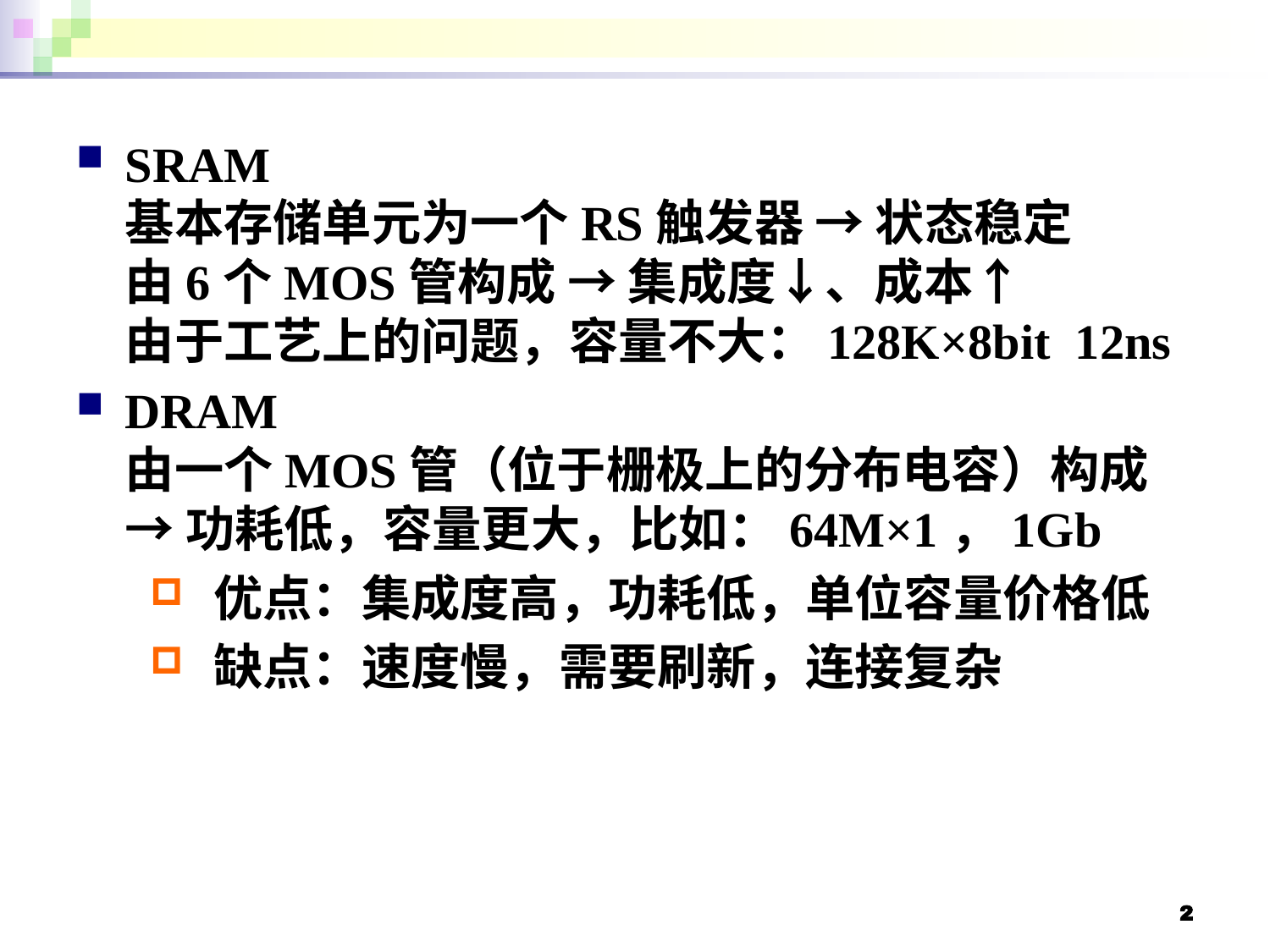

#
SRAM
基本存储单元为一个RS触发器 → 状态稳定
由6个MOS管构成 → 集成度↓、成本↑
由于工艺上的问题，容量不大：128K×8bit  12ns
DRAM
由一个MOS管（位于栅极上的分布电容）构成
→ 功耗低，容量更大，比如：64M×1，1Gb
优点：集成度高，功耗低，单位容量价格低
缺点：速度慢，需要刷新，连接复杂
2